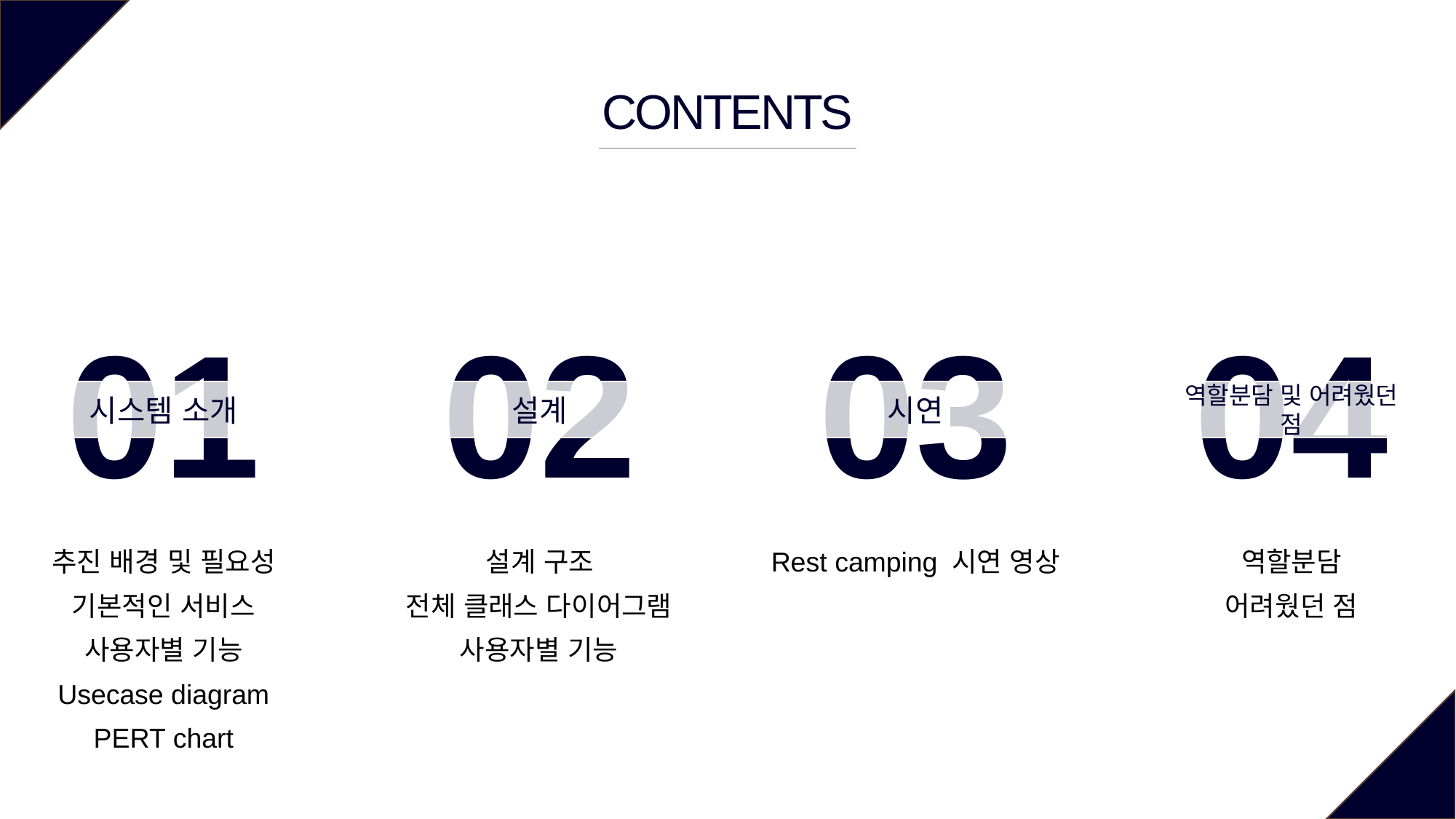

CONTENTS
01
02
03
04
시스템 소개
설계
시연
역할분담 및 어려웠던 점
추진 배경 및 필요성
설계 구조
Rest camping 시연 영상
역할분담
기본적인 서비스
전체 클래스 다이어그램
어려웠던 점
사용자별 기능
사용자별 기능
Usecase diagram
PERT chart